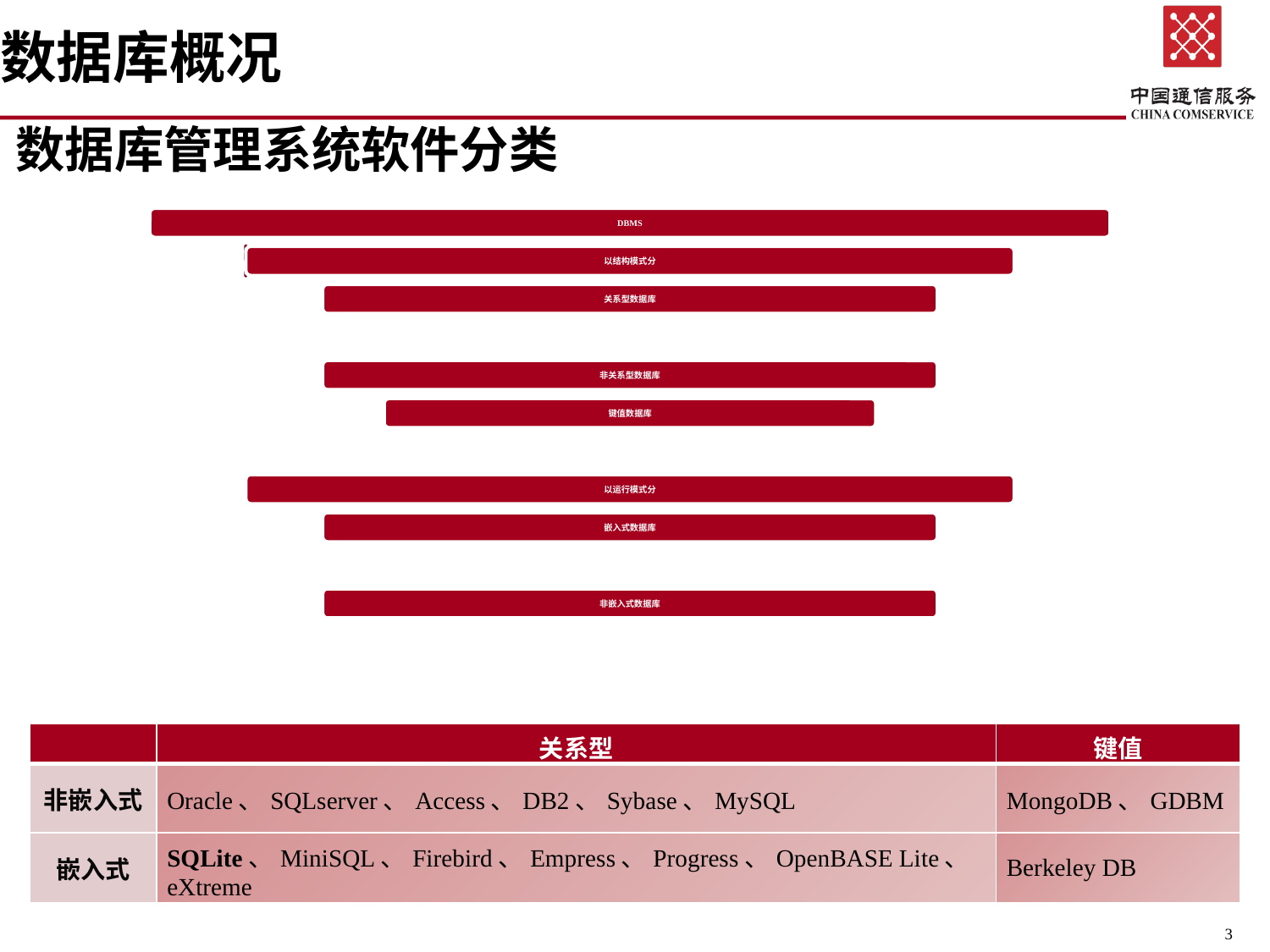

# 数据库概况
数据库管理系统软件分类
DBMS
以结构模式分
关系型数据库
非关系型数据库
以运行模式分
非嵌入式数据库
嵌入式数据库
键值数据库
|  | 关系型 | 键值 |
| --- | --- | --- |
| 非嵌入式 | Oracle、SQLserver、Access、DB2、Sybase、MySQL | MongoDB、GDBM |
| 嵌入式 | SQLite、MiniSQL、Firebird、Empress、Progress、OpenBASE Lite、eXtreme | Berkeley DB |